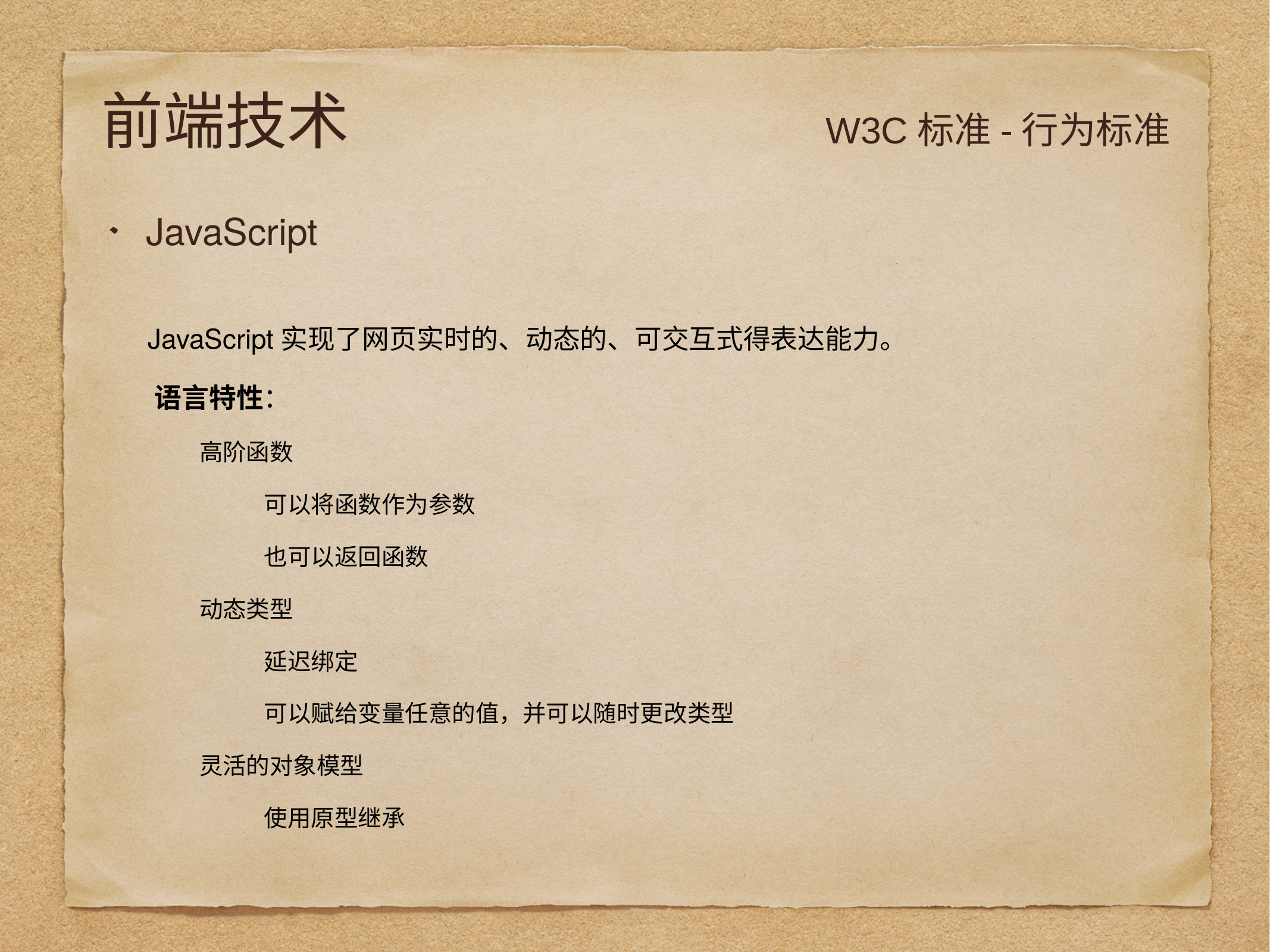

# 前端技术
W3C标准-行为标准
JavaScript

     JavaScript实现了网页实时的、动态的、可交互式得表达能力。
     语言特性：
高阶函数
可以将函数作为参数
也可以返回函数
动态类型
延迟绑定
可以赋给变量任意的值，并可以随时更改类型
灵活的对象模型
使用原型继承